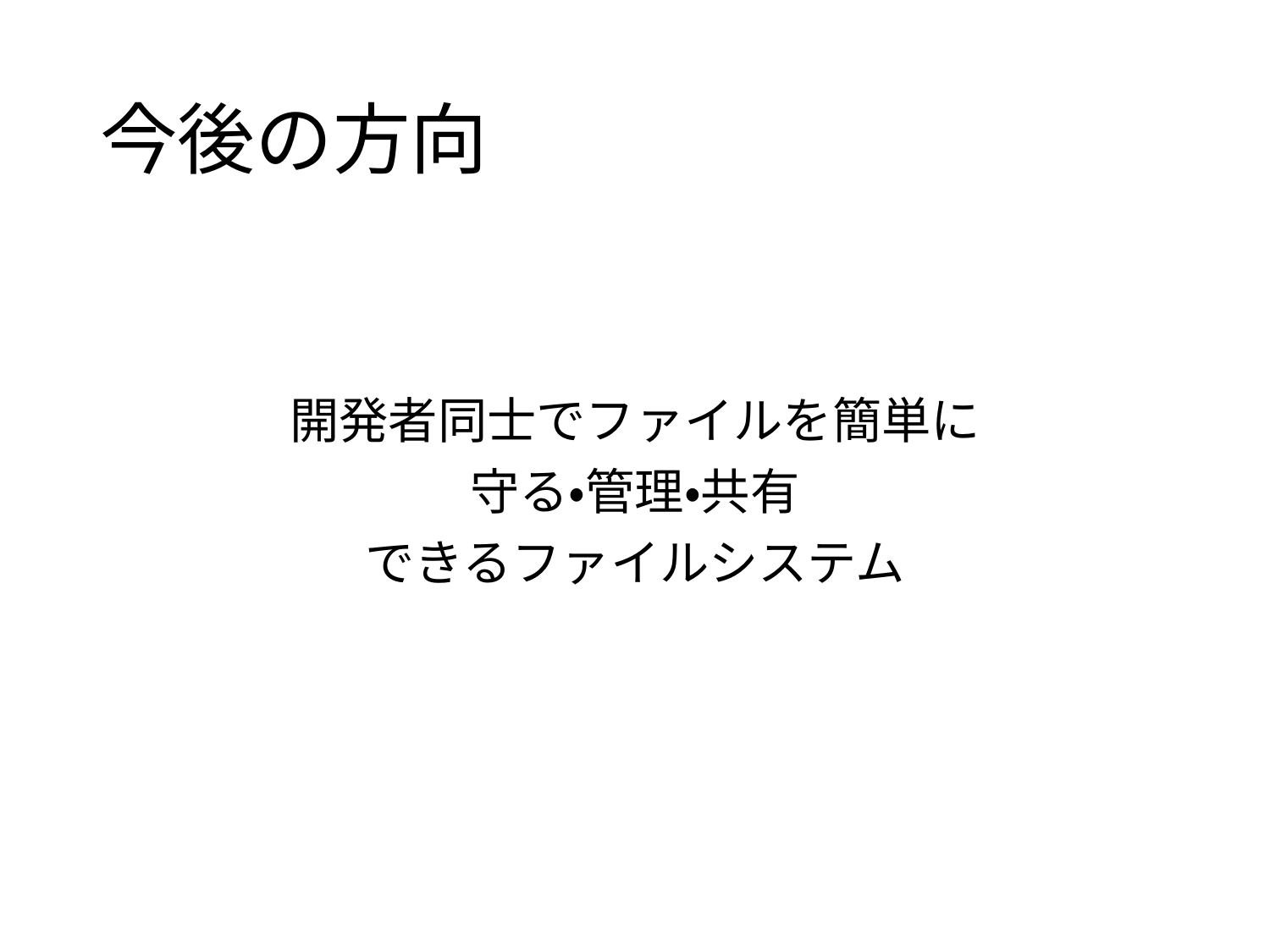

# 今後の方向
開発者同士でファイルを簡単に
守る・管理・共有
できるファイルシステム